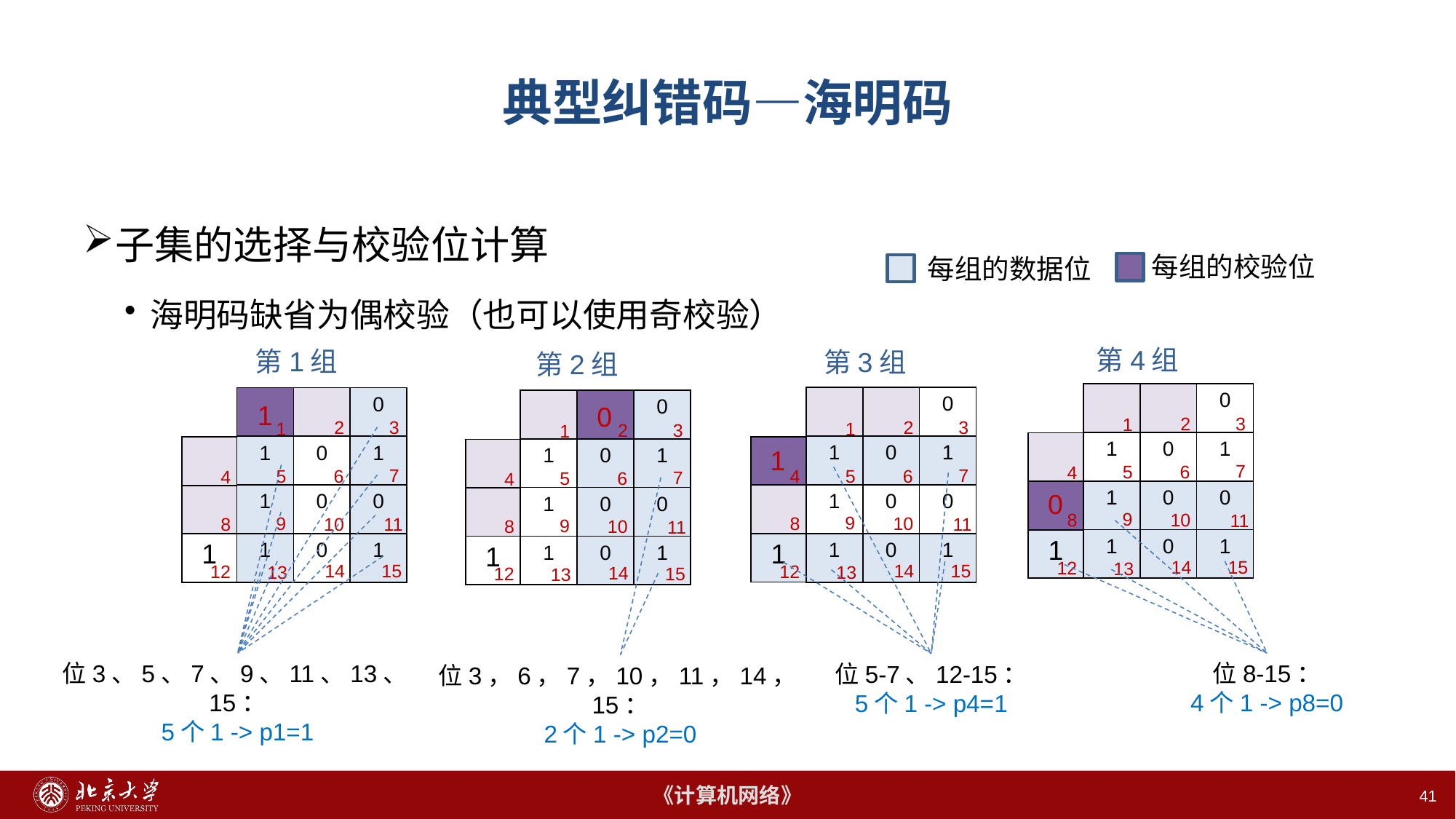

41
# 典型纠错码—海明码
子集的选择与校验位计算
海明码缺省为偶校验（也可以使用奇校验）
每组的校验位
每组的数据位

第4组
第1组
第3组
第2组
|  |  | 0 |
| --- | --- | --- |
| 1 | 0 | 1 |
| 1 | 0 | 0 |
| 1 | 0 | 1 |
|  |  | 0 |
| --- | --- | --- |
| 1 | 0 | 1 |
| 1 | 0 | 0 |
| 1 | 0 | 1 |
|  |  | 0 |
| --- | --- | --- |
| 1 | 0 | 1 |
| 1 | 0 | 0 |
| 1 | 0 | 1 |
|  |  | 0 |
| --- | --- | --- |
| 1 | 0 | 1 |
| 1 | 0 | 0 |
| 1 | 0 | 1 |
1
0
3
2
1
3
2
3
2
1
1
3
2
1
|  |
| --- |
|  |
| 1 |
|  |
| --- |
|  |
| 1 |
|  |
| --- |
|  |
| 1 |
|  |
| --- |
|  |
| 1 |
1
7
5
6
4
7
7
5
6
位3、5、7、9、11、13、15：
5个1 -> p1=1
5
6
4
4
7
位5-7、12-15：
5个1 -> p4=1
5
6
4
位3，6，7，10，11，14，15：
2个1 -> p2=0
0
9
10
8
11
9
9
10
8
10
8
11
11
9
10
8
11
位8-15：
4个1 -> p8=0
14
15
12
13
14
15
14
15
12
12
13
13
14
15
12
13